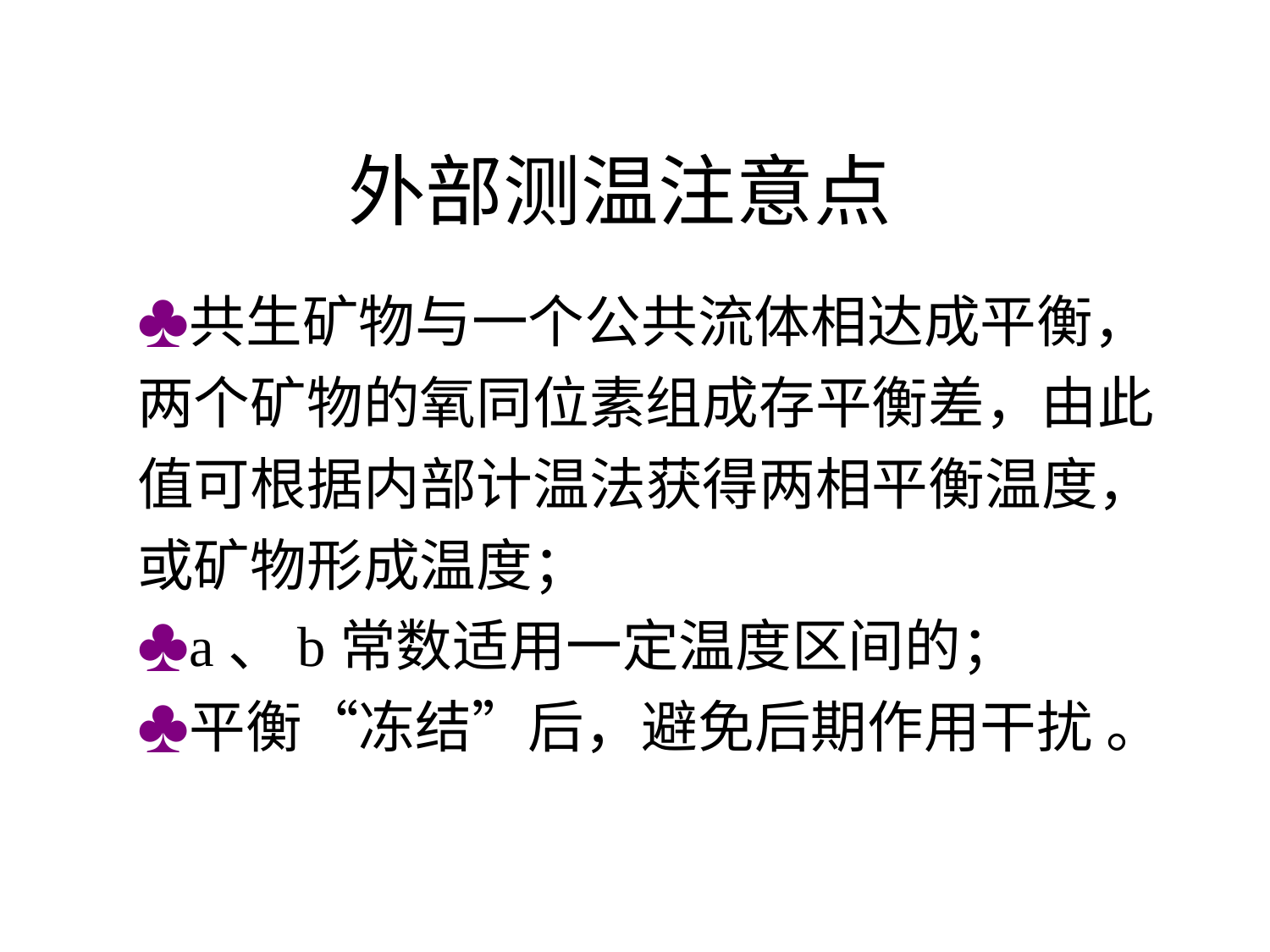

外部测温注意点
共生矿物与一个公共流体相达成平衡，两个矿物的氧同位素组成存平衡差，由此值可根据内部计温法获得两相平衡温度，或矿物形成温度；
a、b常数适用一定温度区间的；
平衡“冻结”后，避免后期作用干扰 。